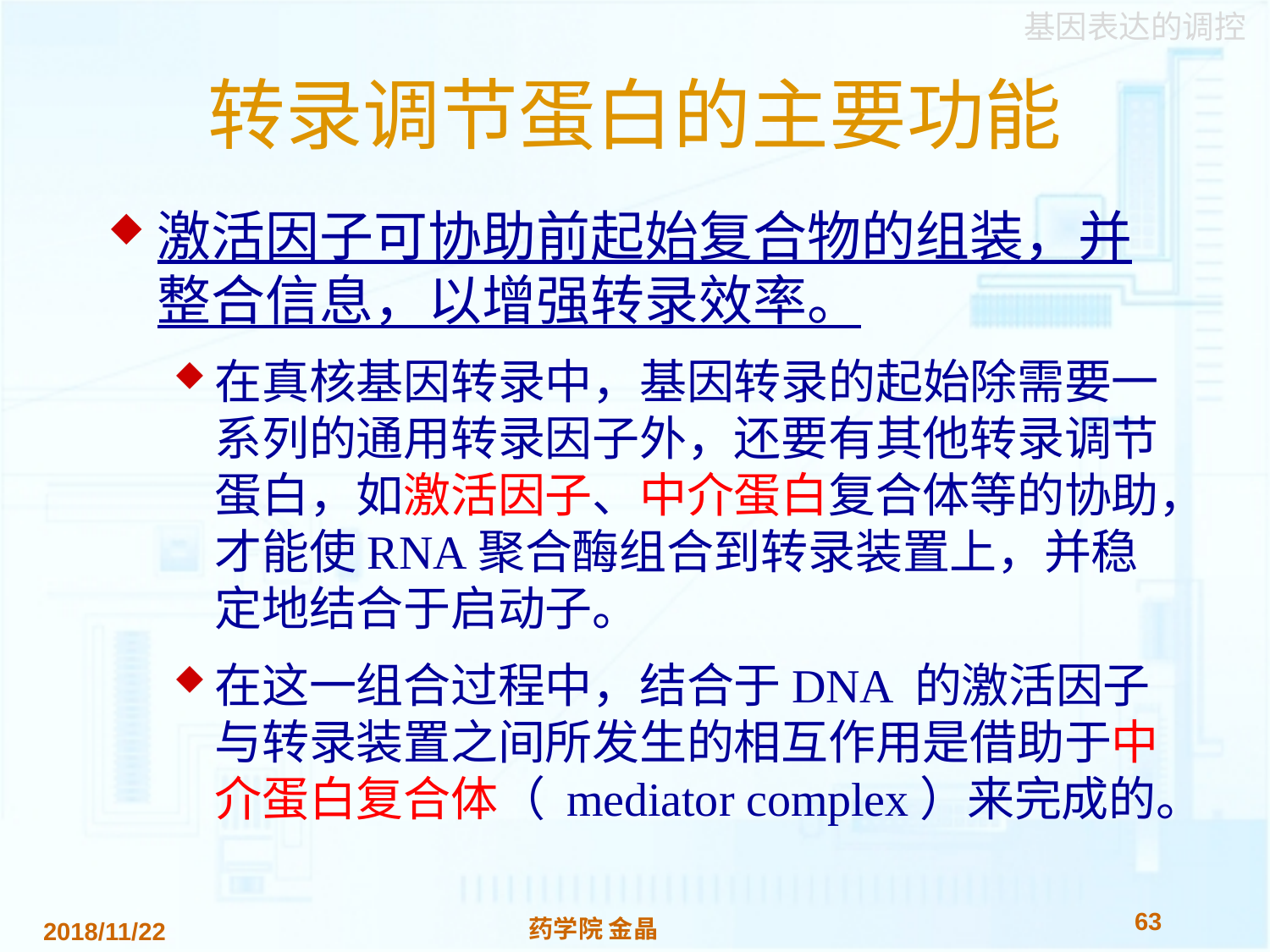

# 转录调节蛋白的主要功能
激活因子可协助前起始复合物的组装，并整合信息，以增强转录效率。
在真核基因转录中，基因转录的起始除需要一系列的通用转录因子外，还要有其他转录调节蛋白，如激活因子、中介蛋白复合体等的协助，才能使RNA聚合酶组合到转录装置上，并稳定地结合于启动子。
在这一组合过程中，结合于DNA 的激活因子与转录装置之间所发生的相互作用是借助于中介蛋白复合体（ mediator complex）来完成的。
63
药学院 金晶
2018/11/22